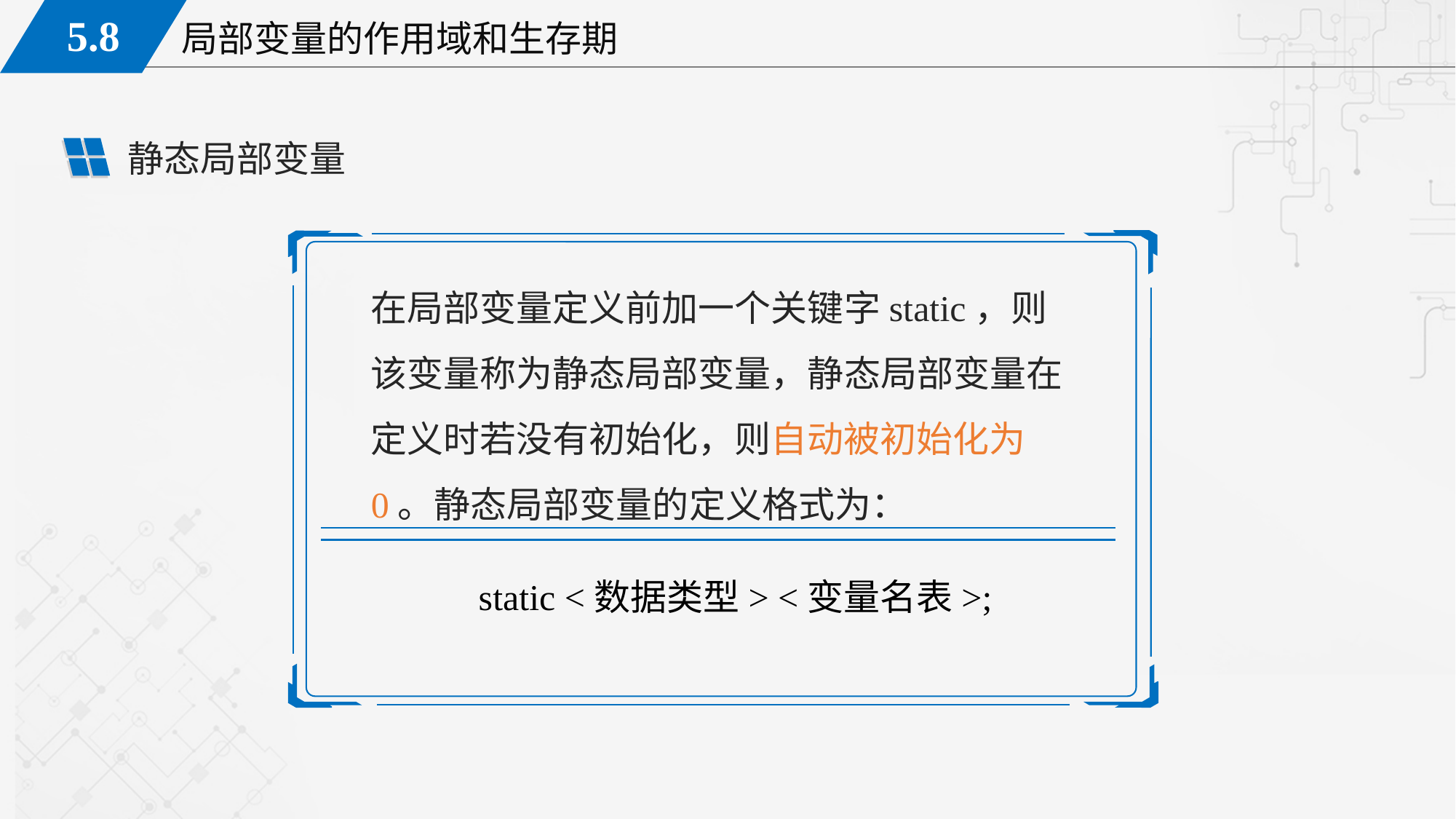

静态局部变量

在局部变量定义前加一个关键字static，则该变量称为静态局部变量，静态局部变量在定义时若没有初始化，则自动被初始化为0。静态局部变量的定义格式为：
static <数据类型> <变量名表>;